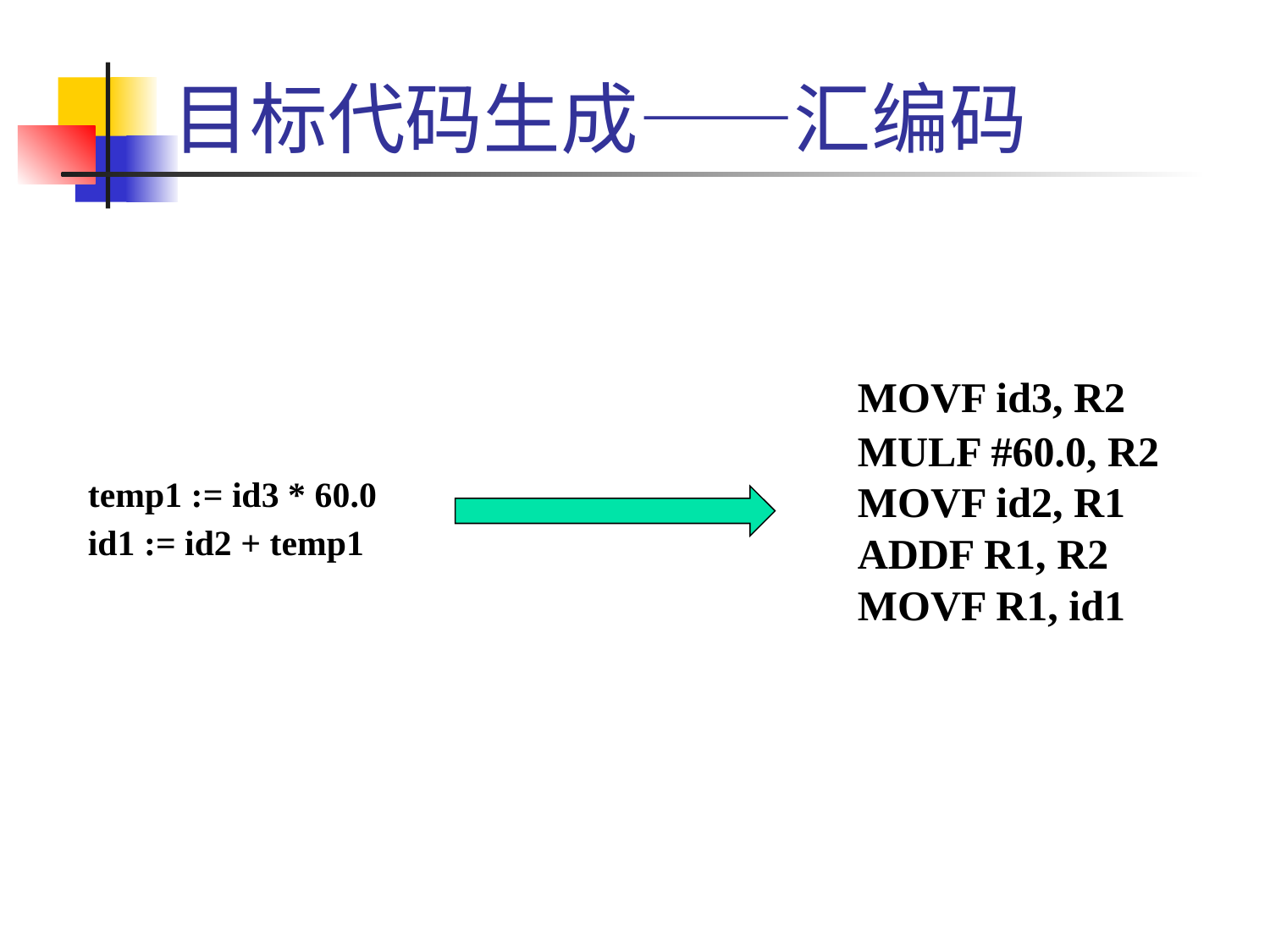

# 目标代码生成——汇编码
MOVF id3, R2
MULF #60.0, R2
MOVF id2, R1
ADDF R1, R2
MOVF R1, id1
temp1 := id3 * 60.0
id1 := id2 + temp1